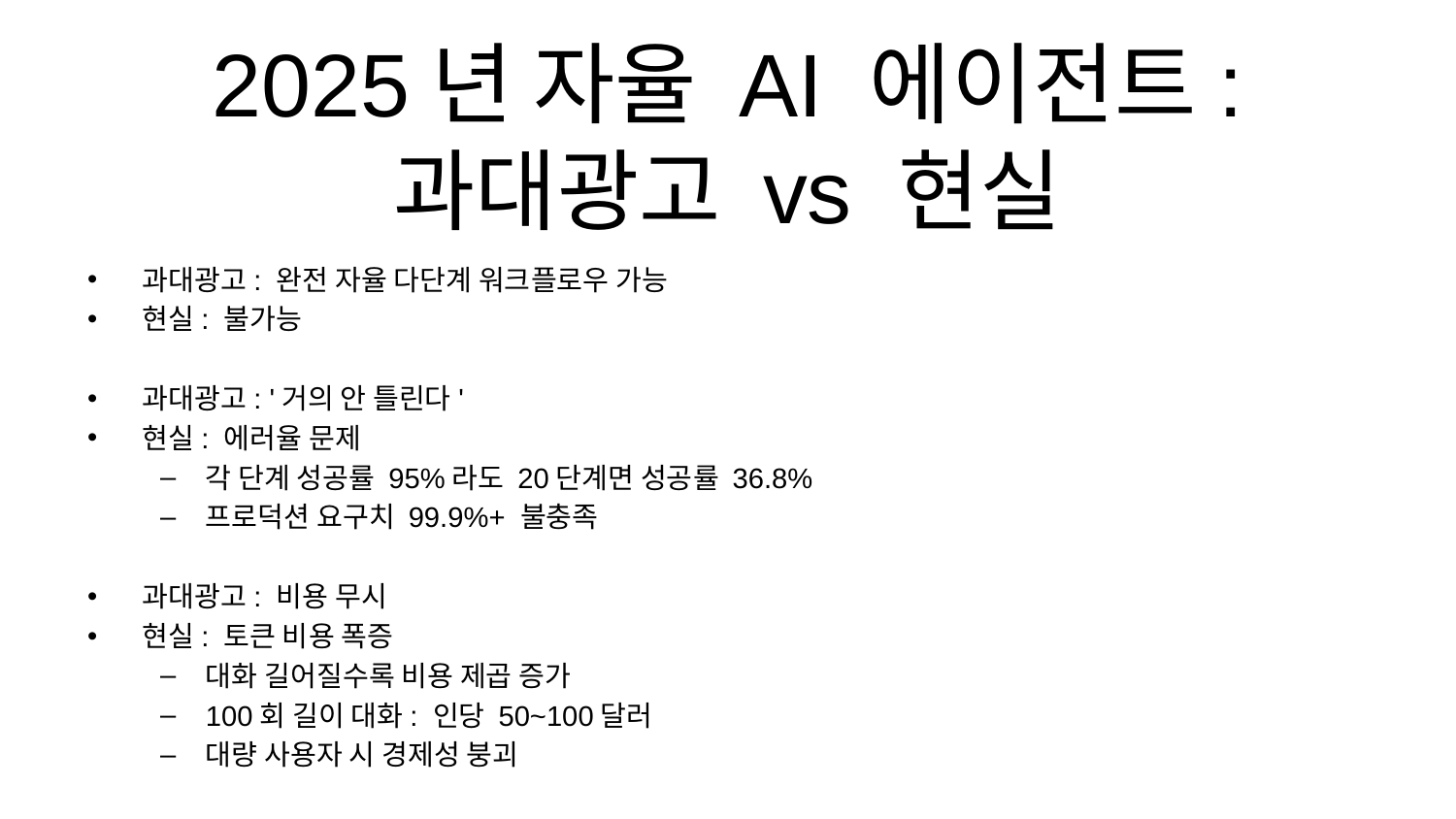

# 2025년 자율 AI 에이전트: 과대광고 vs 현실
과대광고: 완전 자율 다단계 워크플로우 가능
현실: 불가능

과대광고: '거의 안 틀린다'
현실: 에러율 문제
각 단계 성공률 95%라도 20단계면 성공률 36.8%
프로덕션 요구치 99.9%+ 불충족

과대광고: 비용 무시
현실: 토큰 비용 폭증
대화 길어질수록 비용 제곱 증가
100회 길이 대화: 인당 50~100달러
대량 사용자 시 경제성 붕괴